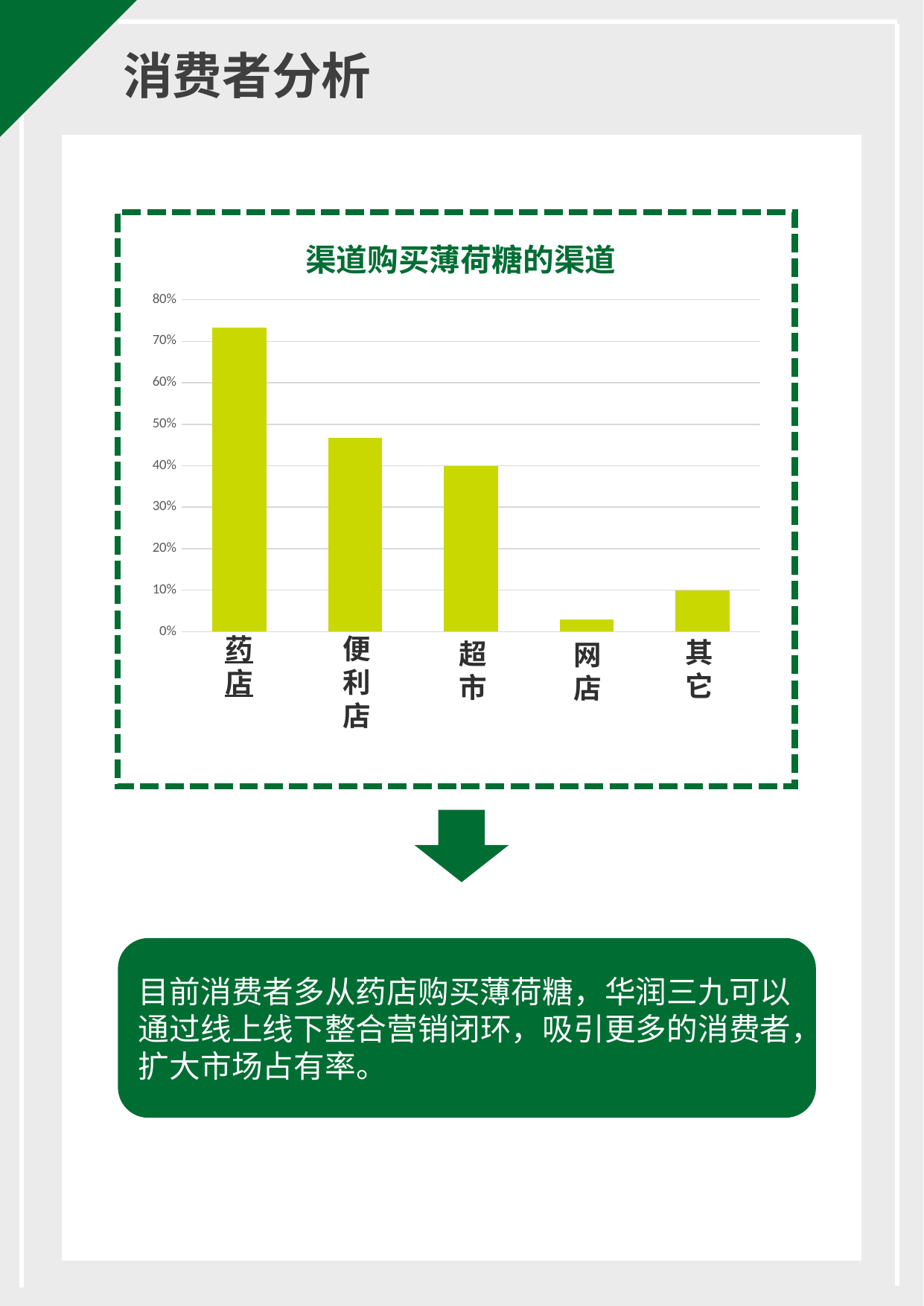

消费者分析

渠道购买薄荷糖的渠道

### Chart

| Category | 系列 1 |
|---|---|
| 类别 1 | 0.7333 |
| 类别 2 | 0.4667 |
| 类别 3 | 0.4 |
| 类别 4 | 0.03 |
| 类别 4 | 0.1 |
药店店
便利店
其它
超市
网店

目前消费者多从药店购买薄荷糖，华润三九可以通过线上线下整合营销闭环，吸引更多的消费者，扩大市场占有率。